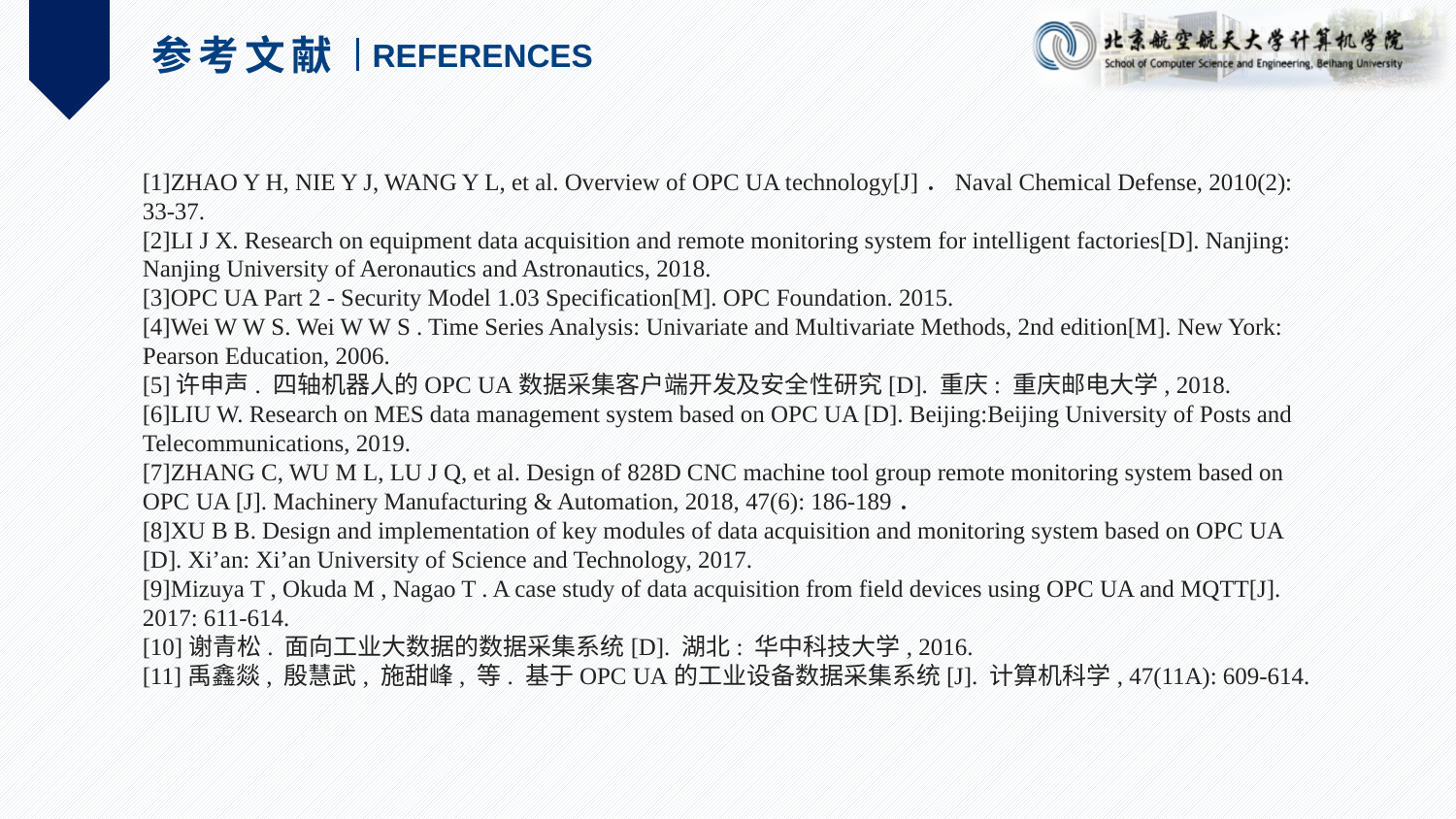

参考文献
REFERENCES
[1]ZHAO Y H, NIE Y J, WANG Y L, et al. Overview of OPC UA technology[J]．Naval Chemical Defense, 2010(2): 33-37.
[2]LI J X. Research on equipment data acquisition and remote monitoring system for intelligent factories[D]. Nanjing: Nanjing University of Aeronautics and Astronautics, 2018.
[3]OPC UA Part 2 - Security Model 1.03 Specification[M]. OPC Foundation. 2015.
[4]Wei W W S. Wei W W S . Time Series Analysis: Univariate and Multivariate Methods, 2nd edition[M]. New York: Pearson Education, 2006.
[5]许申声. 四轴机器人的OPC UA数据采集客户端开发及安全性研究[D]. 重庆: 重庆邮电大学, 2018.
[6]LIU W. Research on MES data management system based on OPC UA [D]. Beijing:Beijing University of Posts and Telecommunications, 2019.
[7]ZHANG C, WU M L, LU J Q, et al. Design of 828D CNC machine tool group remote monitoring system based on OPC UA [J]. Machinery Manufacturing & Automation, 2018, 47(6): 186-189．
[8]XU B B. Design and implementation of key modules of data acquisition and monitoring system based on OPC UA [D]. Xi’an: Xi’an University of Science and Technology, 2017.
[9]Mizuya T , Okuda M , Nagao T . A case study of data acquisition from field devices using OPC UA and MQTT[J]. 2017: 611-614.
[10]谢青松. 面向工业大数据的数据采集系统[D]. 湖北: 华中科技大学, 2016.
[11]禹鑫燚, 殷慧武, 施甜峰, 等. 基于OPC UA的工业设备数据采集系统[J]. 计算机科学, 47(11A): 609-614.